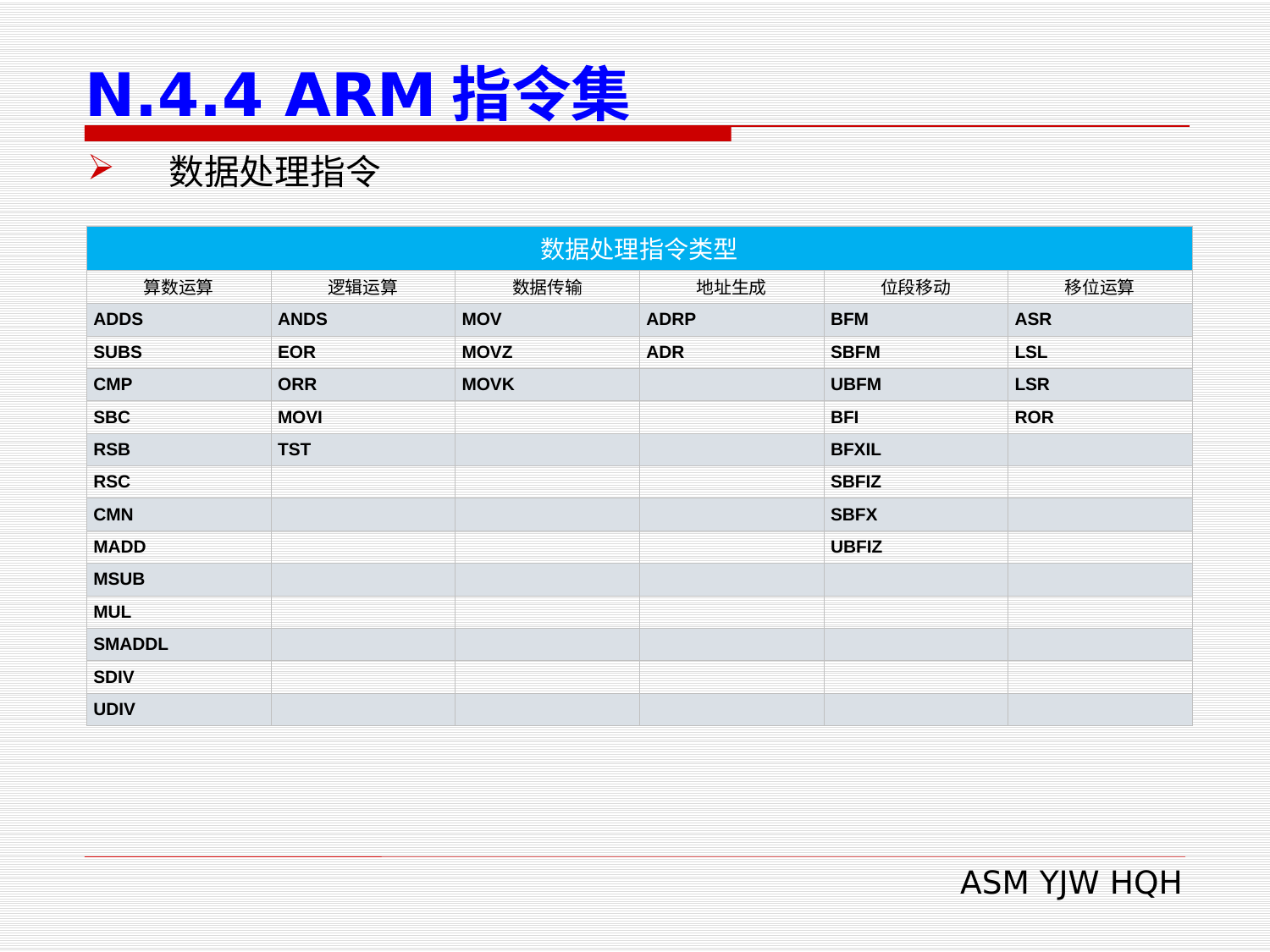

# N.4.4 ARM指令集
 数据处理指令
| 数据处理指令类型 |  |  |  |  |  |
| --- | --- | --- | --- | --- | --- |
| 算数运算 | 逻辑运算 | 数据传输 | 地址生成 | 位段移动 | 移位运算 |
| ADDS | ANDS | MOV | ADRP | BFM | ASR |
| SUBS | EOR | MOVZ | ADR | SBFM | LSL |
| CMP | ORR | MOVK |  | UBFM | LSR |
| SBC | MOVI |  |  | BFI | ROR |
| RSB | TST |  |  | BFXIL |  |
| RSC |  |  |  | SBFIZ |  |
| CMN |  |  |  | SBFX |  |
| MADD |  |  |  | UBFIZ |  |
| MSUB |  |  |  |  |  |
| MUL |  |  |  |  |  |
| SMADDL |  |  |  |  |  |
| SDIV |  |  |  |  |  |
| UDIV |  |  |  |  |  |